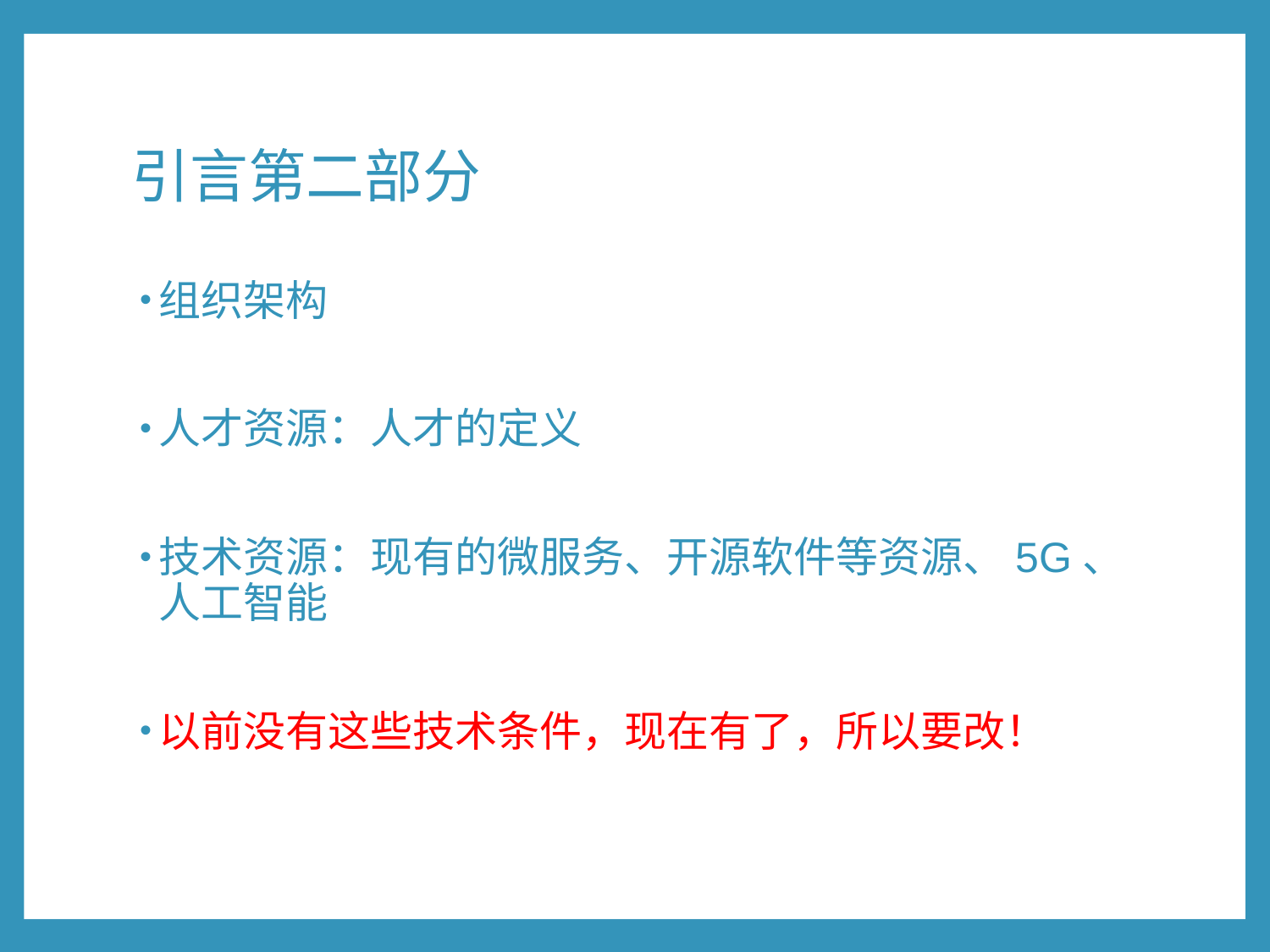

# 引言第二部分
组织架构

人才资源：人才的定义

技术资源：现有的微服务、开源软件等资源、5G、人工智能

以前没有这些技术条件，现在有了，所以要改！